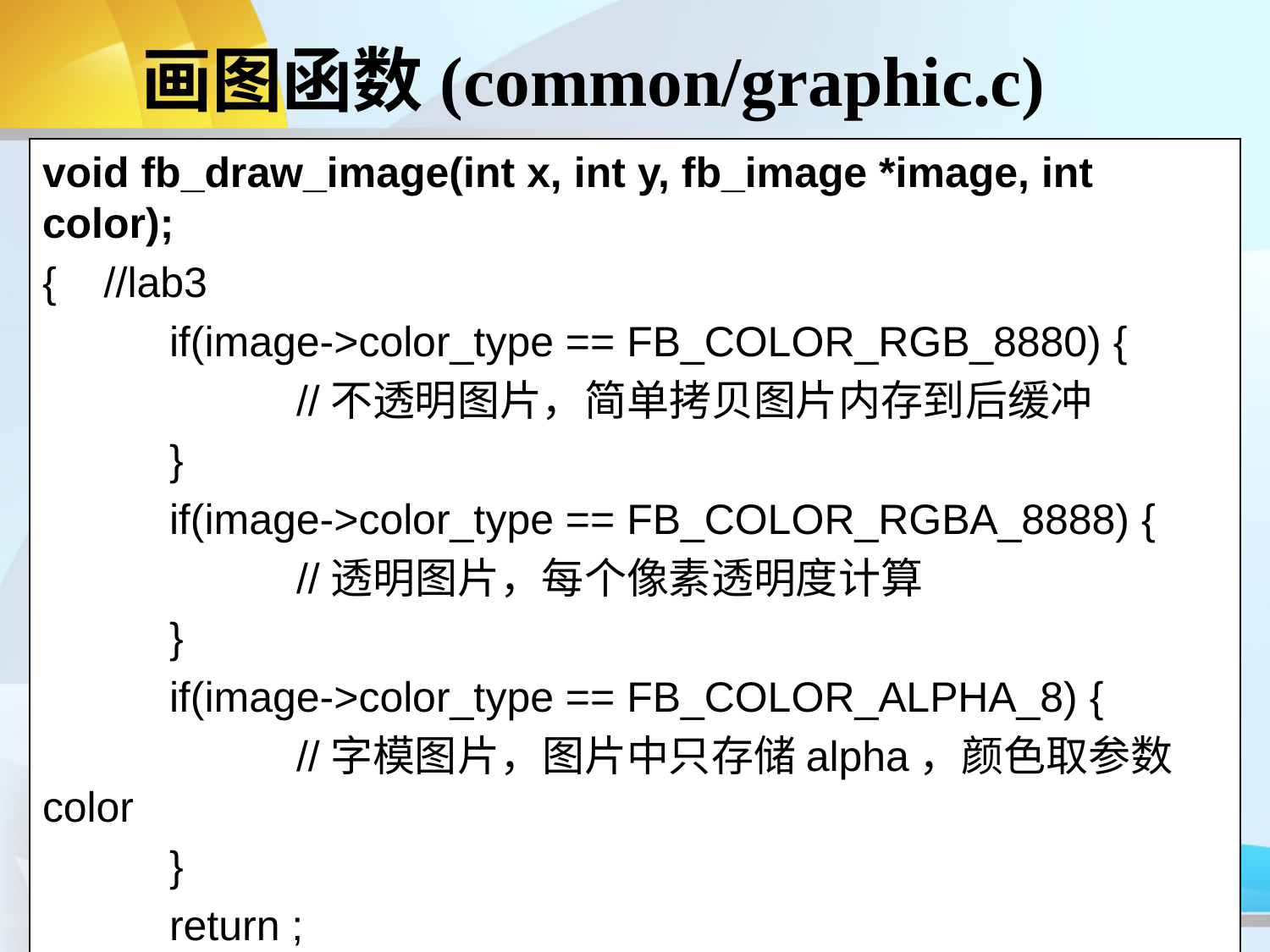

# 画图函数(common/graphic.c)
void fb_draw_image(int x, int y, fb_image *image, int color);
{    //lab3
	if(image->color_type == FB_COLOR_RGB_8880) {
		//不透明图片，简单拷贝图片内存到后缓冲
	}
	if(image->color_type == FB_COLOR_RGBA_8888) {
		//透明图片，每个像素透明度计算
	}
	if(image->color_type == FB_COLOR_ALPHA_8) {
		//字模图片，图片中只存储alpha，颜色取参数color
	}
	return ;
}